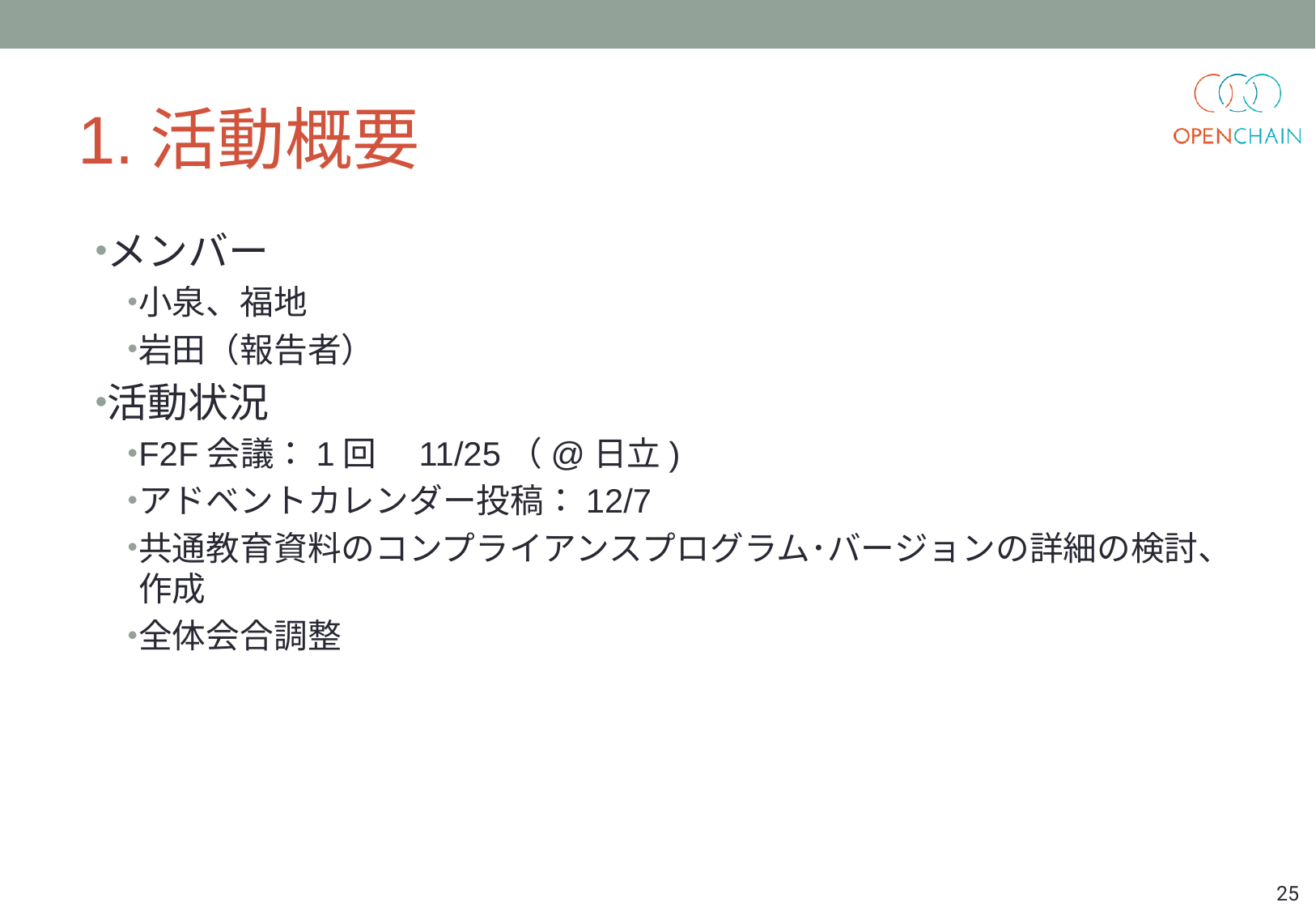

# 1.活動概要
メンバー
小泉、福地
岩田（報告者）
活動状況
F2F会議：1回　11/25（@日立)
アドベントカレンダー投稿：12/7
共通教育資料のコンプライアンスプログラム･バージョンの詳細の検討、作成
全体会合調整

25